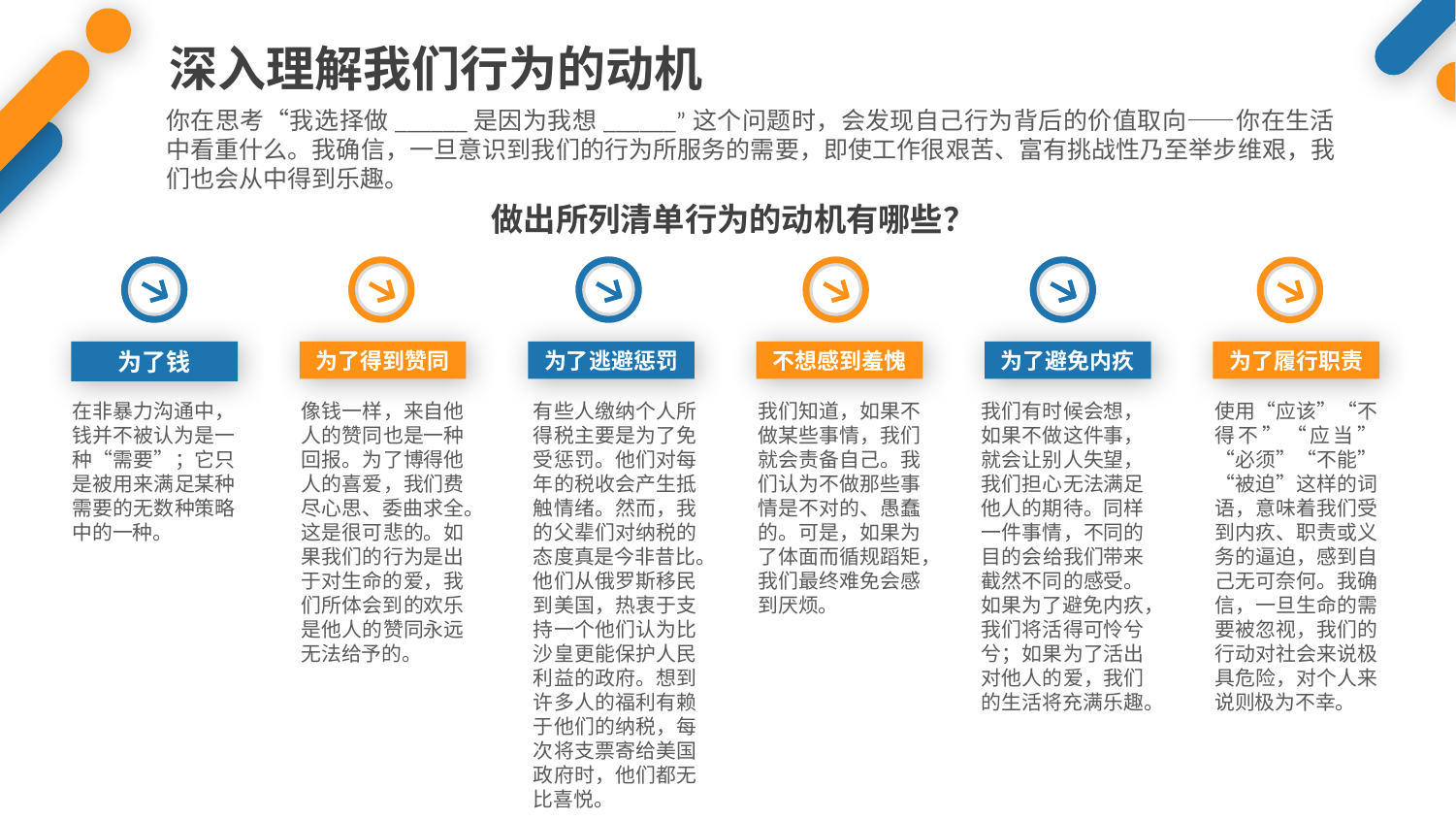

深入理解我们行为的动机
你在思考“我选择做______是因为我想______”这个问题时，会发现自己行为背后的价值取向——你在生活中看重什么。我确信，一旦意识到我们的行为所服务的需要，即使工作很艰苦、富有挑战性乃至举步维艰，我们也会从中得到乐趣。
做出所列清单行为的动机有哪些？

为了钱
为了得到赞同
为了逃避惩罚
不想感到羞愧
为了避免内疚
为了履行职责
在非暴力沟通中，钱并不被认为是一种“需要”；它只是被用来满足某种需要的无数种策略中的一种。
像钱一样，来自他人的赞同也是一种回报。为了博得他人的喜爱，我们费尽心思、委曲求全。这是很可悲的。如果我们的行为是出于对生命的爱，我们所体会到的欢乐是他人的赞同永远无法给予的。
有些人缴纳个人所得税主要是为了免受惩罚。他们对每年的税收会产生抵触情绪。然而，我的父辈们对纳税的态度真是今非昔比。他们从俄罗斯移民到美国，热衷于支持一个他们认为比沙皇更能保护人民利益的政府。想到许多人的福利有赖于他们的纳税，每次将支票寄给美国政府时，他们都无比喜悦。
我们知道，如果不做某些事情，我们就会责备自己。我们认为不做那些事情是不对的、愚蠢的。可是，如果为了体面而循规蹈矩，我们最终难免会感到厌烦。
我们有时候会想，如果不做这件事，就会让别人失望，我们担心无法满足他人的期待。同样一件事情，不同的目的会给我们带来截然不同的感受。如果为了避免内疚，我们将活得可怜兮兮；如果为了活出对他人的爱，我们的生活将充满乐趣。
使用“应该”“不得不”“应当”“必须”“不能”“被迫”这样的词语，意味着我们受到内疚、职责或义务的逼迫，感到自己无可奈何。我确信，一旦生命的需要被忽视，我们的行动对社会来说极具危险，对个人来说则极为不幸。